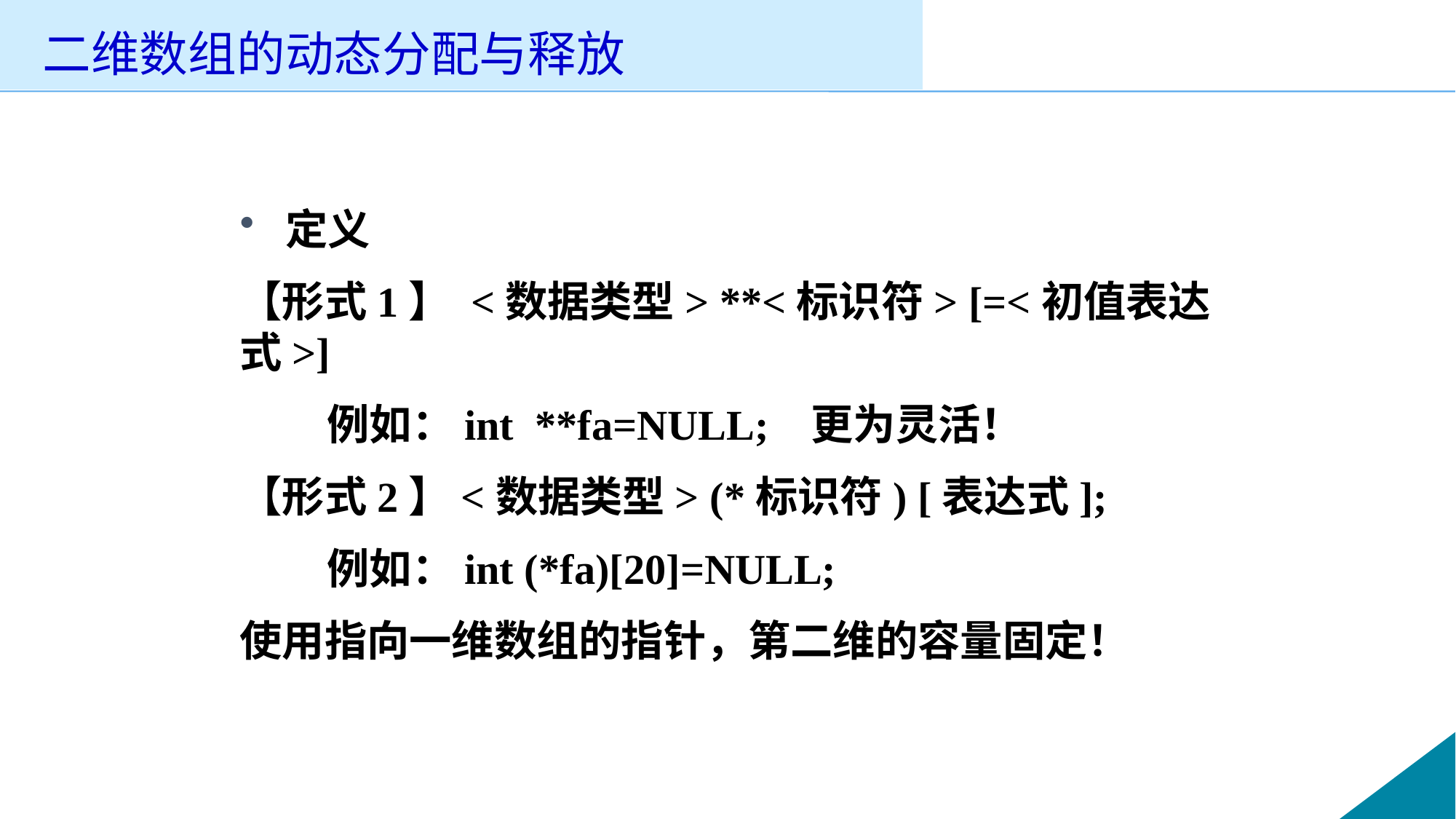

# 二维数组的动态分配与释放

 定义
【形式1】 <数据类型> **<标识符> [=<初值表达式>]
        例如：int  **fa=NULL;   更为灵活！
【形式2】<数据类型> (*标识符) [表达式];
        例如：int (*fa)[20]=NULL;
使用指向一维数组的指针，第二维的容量固定！